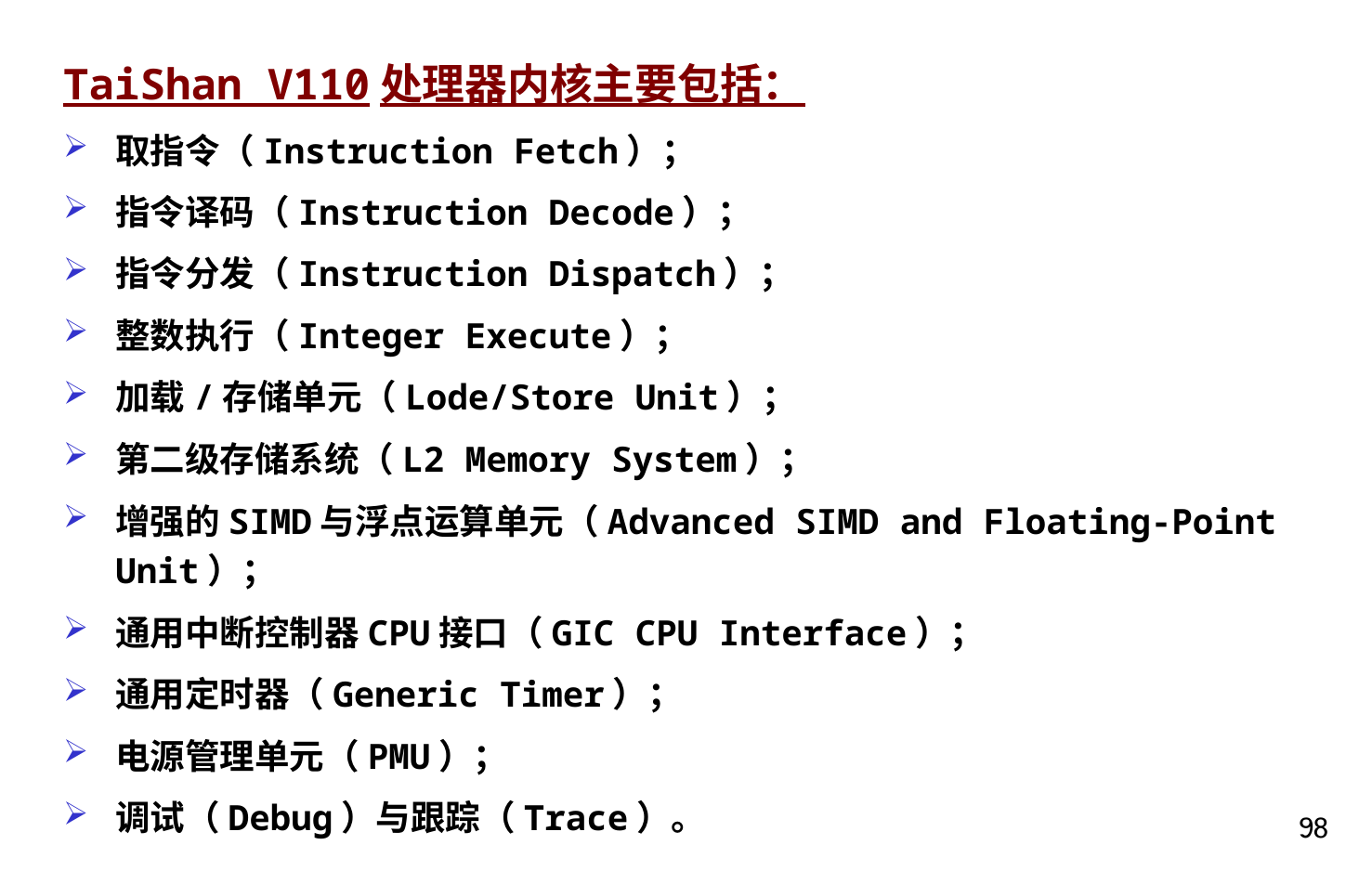

TaiShan V110处理器内核主要包括：
取指令（Instruction Fetch）；
指令译码（Instruction Decode）；
指令分发（Instruction Dispatch）；
整数执行（Integer Execute）；
加载/存储单元（Lode/Store Unit）；
第二级存储系统（L2 Memory System）；
增强的SIMD与浮点运算单元（Advanced SIMD and Floating-Point Unit）；
通用中断控制器CPU接口（GIC CPU Interface）；
通用定时器（Generic Timer）；
电源管理单元（PMU）；
调试（Debug）与跟踪（Trace）。
98